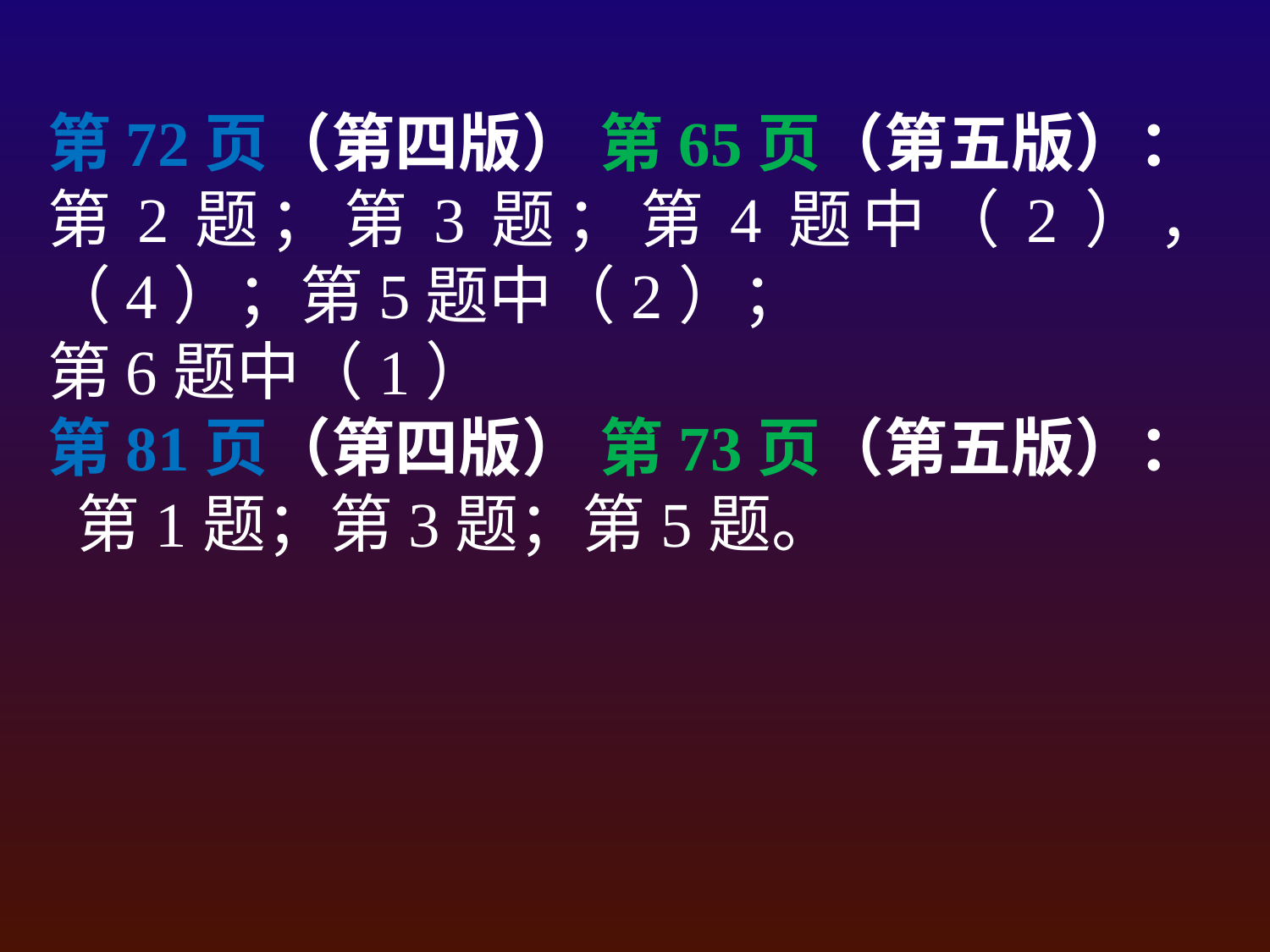

第72页（第四版） 第65页（第五版）：
第2题；第3题；第4题中（2），（4）；第5题中（2）；
第6题中（1）
第81页（第四版） 第73页（第五版）：
 第1题；第3题；第5题。